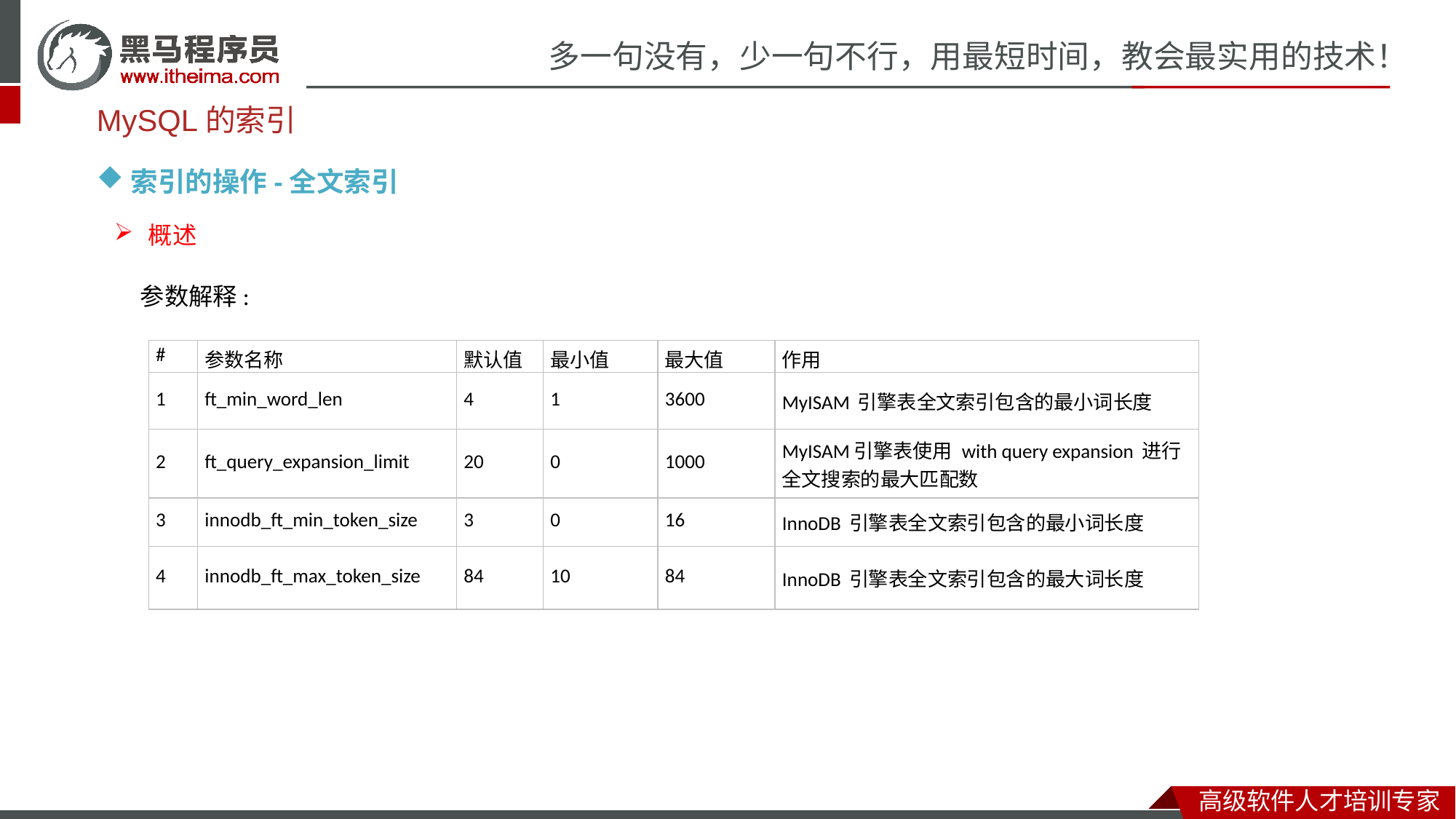

MySQL的索引
索引的操作-全文索引
概述
参数解释:
| # | 参数名称 | 默认值 | 最小值 | 最大值 | 作用 |
| --- | --- | --- | --- | --- | --- |
| 1 | ft\_min\_word\_len | 4 | 1 | 3600 | MyISAM 引擎表全文索引包含的最小词长度 |
| 2 | ft\_query\_expansion\_limit | 20 | 0 | 1000 | MyISAM引擎表使用 with query expansion 进行全文搜索的最大匹配数 |
| 3 | innodb\_ft\_min\_token\_size | 3 | 0 | 16 | InnoDB 引擎表全文索引包含的最小词长度 |
| 4 | innodb\_ft\_max\_token\_size | 84 | 10 | 84 | InnoDB 引擎表全文索引包含的最大词长度 |